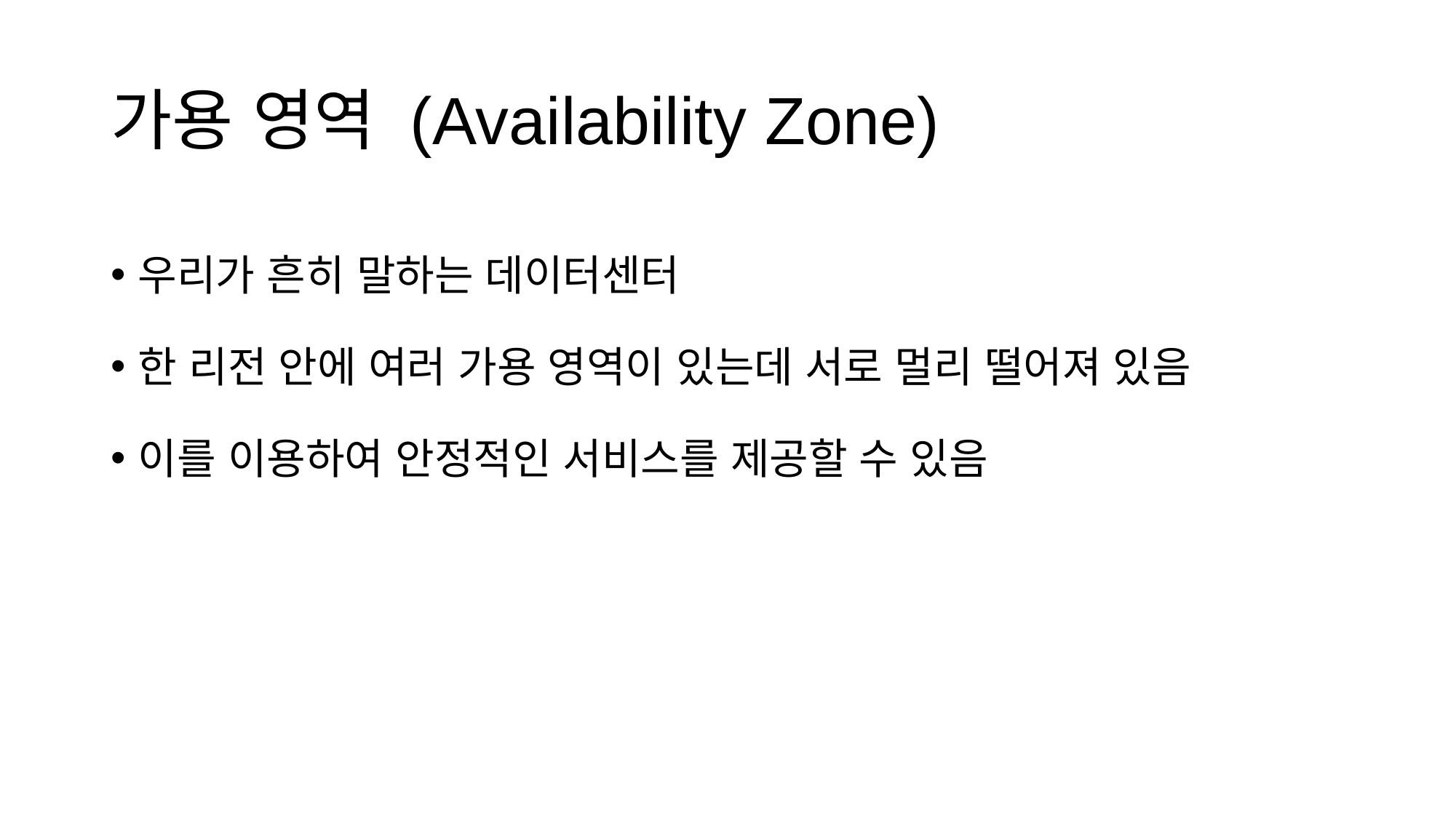

# 가용 영역 (Availability Zone)
우리가 흔히 말하는 데이터센터
한 리전 안에 여러 가용 영역이 있는데 서로 멀리 떨어져 있음
이를 이용하여 안정적인 서비스를 제공할 수 있음